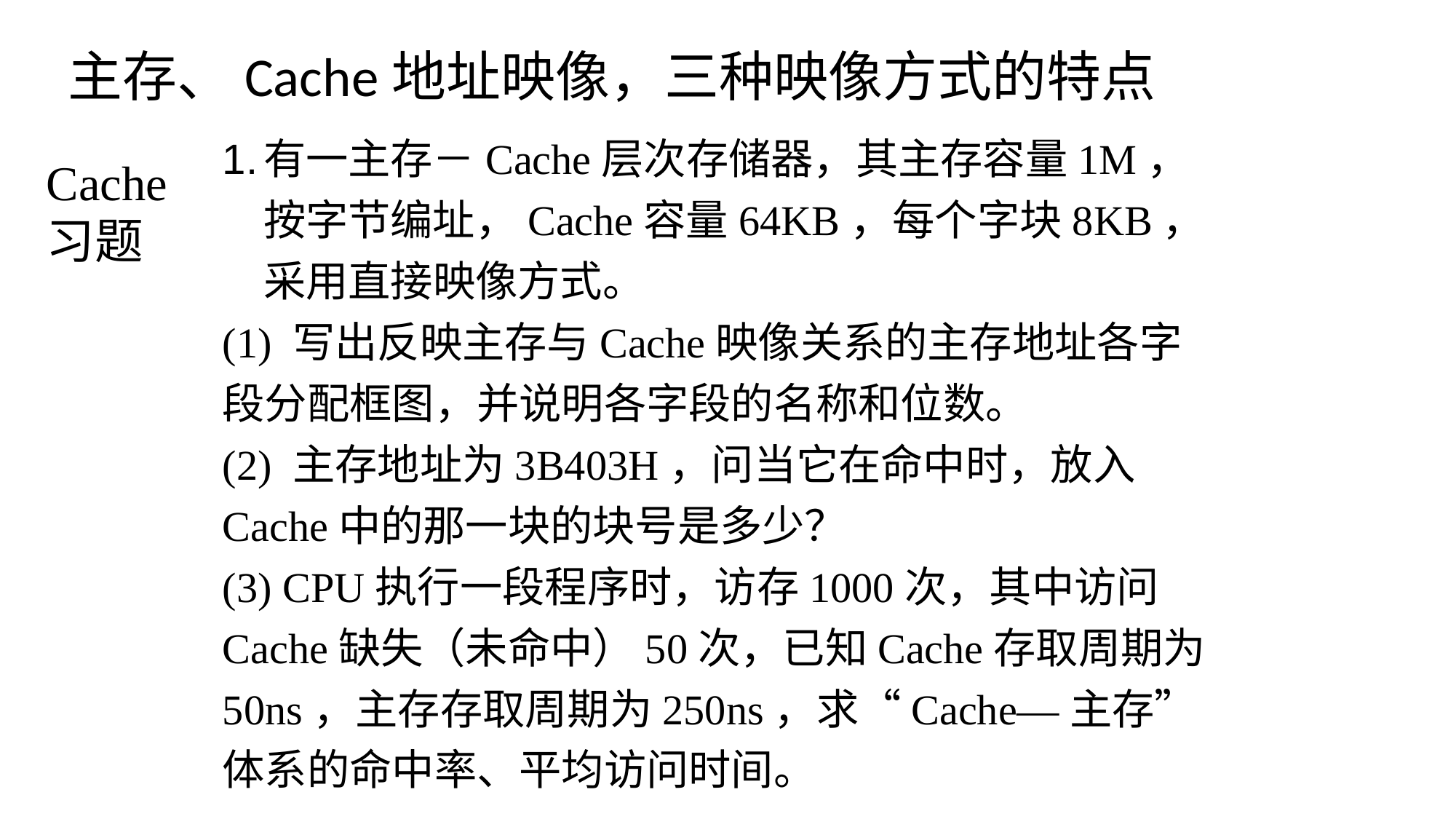

主存、Cache地址映像，三种映像方式的特点
有一主存－Cache层次存储器，其主存容量1M，按字节编址，Cache容量64KB，每个字块8KB，采用直接映像方式。
(1) 写出反映主存与Cache映像关系的主存地址各字段分配框图，并说明各字段的名称和位数。
(2) 主存地址为3B403H，问当它在命中时，放入Cache中的那一块的块号是多少？
(3) CPU执行一段程序时，访存1000次，其中访问Cache缺失（未命中）50次，已知Cache存取周期为50ns，主存存取周期为250ns，求“Cache—主存”体系的命中率、平均访问时间。
Cache
习题
42